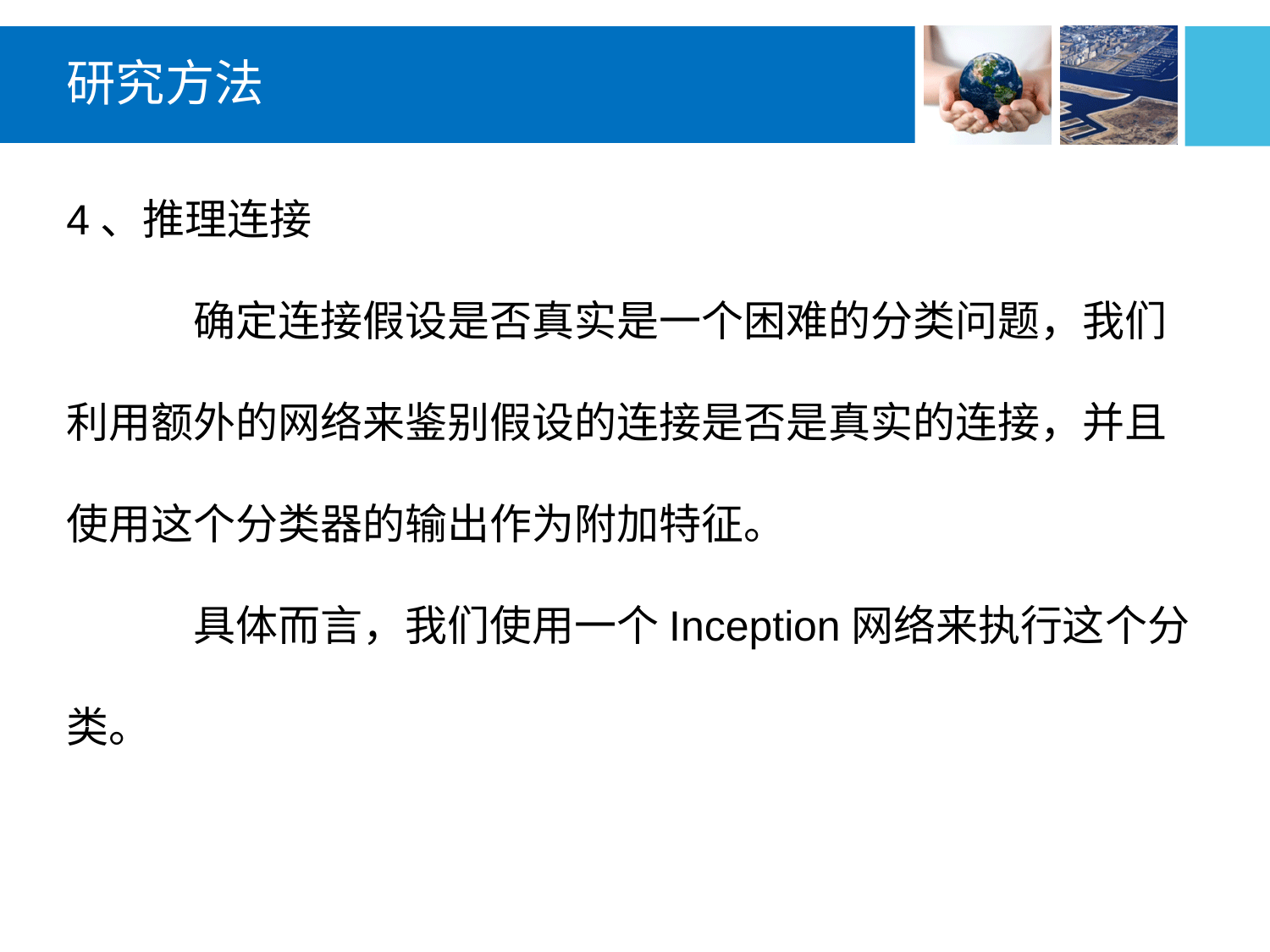

# 研究方法
4、推理连接
	确定连接假设是否真实是一个困难的分类问题，我们
利用额外的网络来鉴别假设的连接是否是真实的连接，并且使用这个分类器的输出作为附加特征。
	具体而言，我们使用一个Inception网络来执行这个分类。